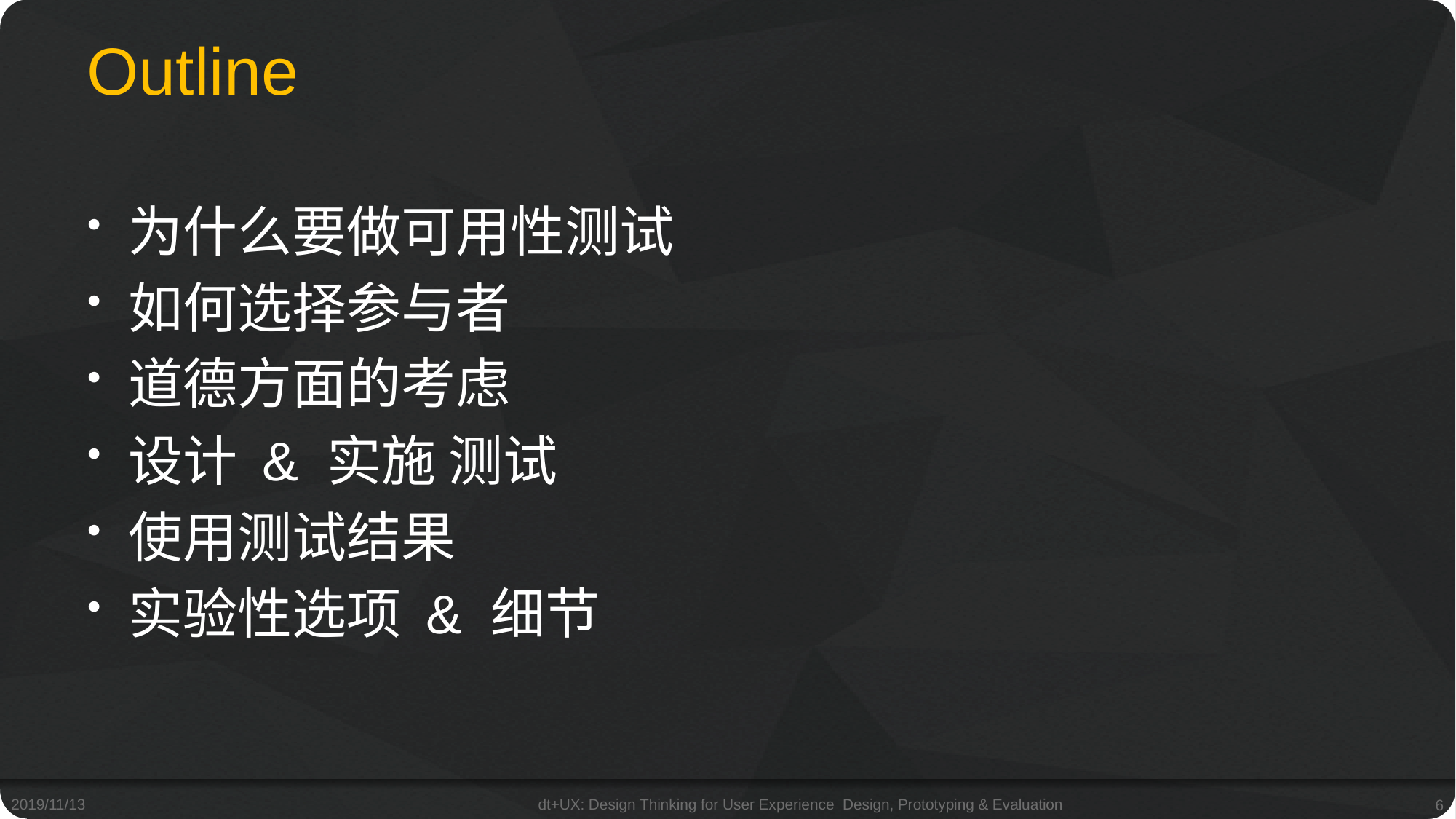

# Outline
为什么要做可用性测试
如何选择参与者
道德方面的考虑
设计 & 实施 测试
使用测试结果
实验性选项 & 细节
2019/11/13
dt+UX: Design Thinking for User Experience  Design, Prototyping & Evaluation
6